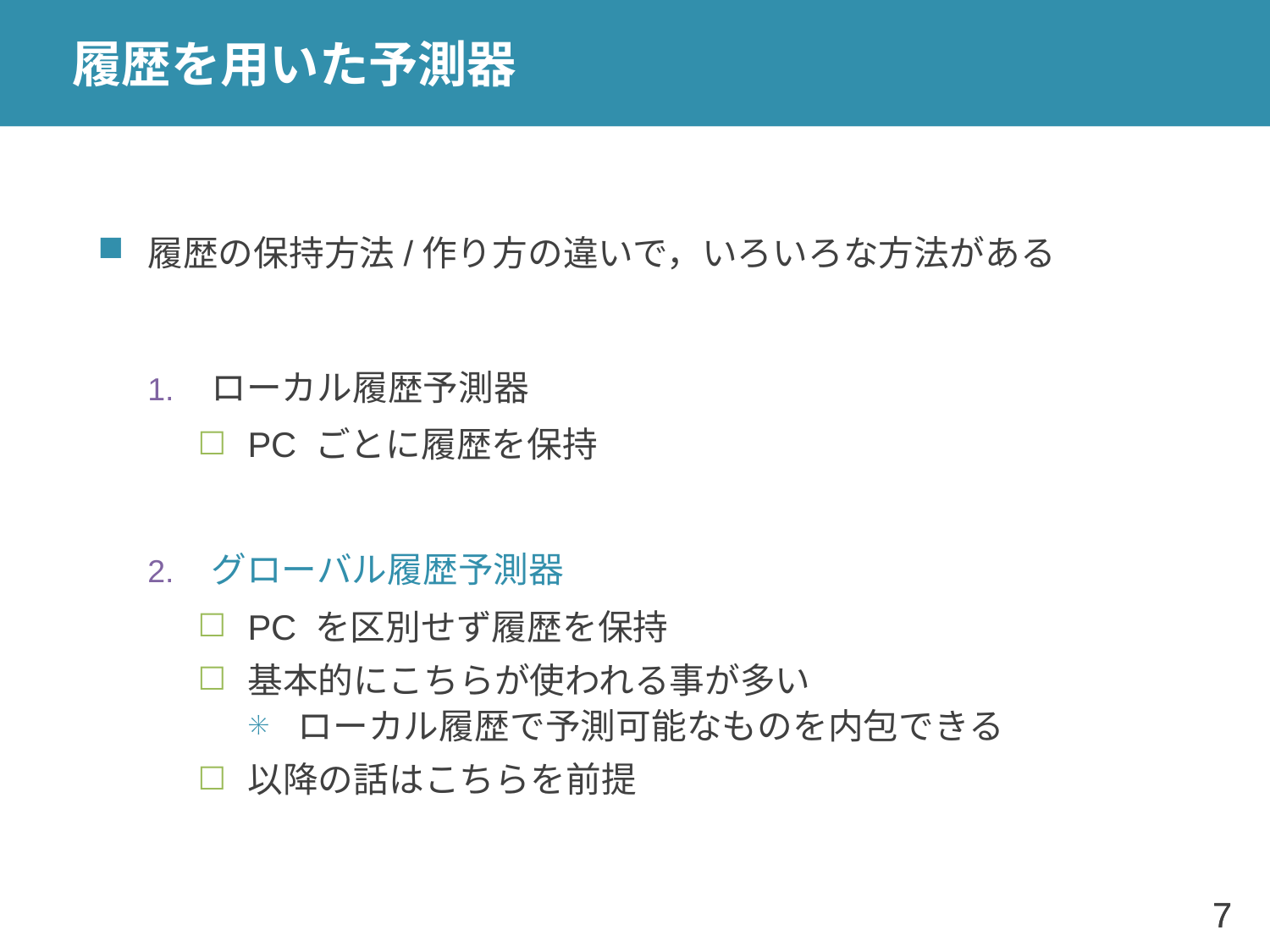

# 履歴を用いた予測器
履歴の保持方法/作り方の違いで，いろいろな方法がある

ローカル履歴予測器
PC ごとに履歴を保持

グローバル履歴予測器
PC を区別せず履歴を保持
基本的にこちらが使われる事が多い
ローカル履歴で予測可能なものを内包できる
以降の話はこちらを前提